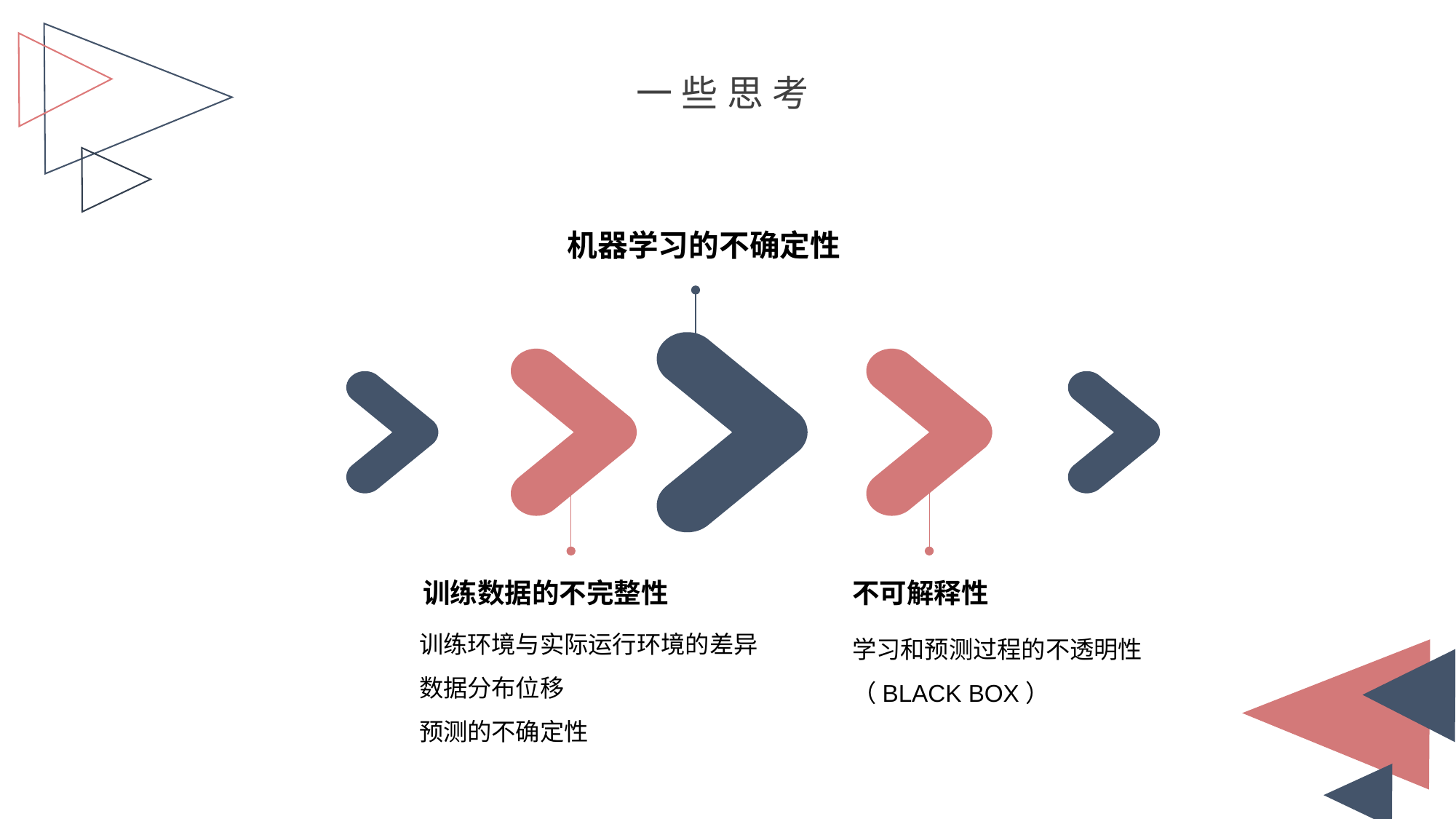

一些思考
机器学习的不确定性

训练数据的不完整性
不可解释性
训练环境与实际运行环境的差异
数据分布位移
预测的不确定性
学习和预测过程的不透明性（BLACK BOX）